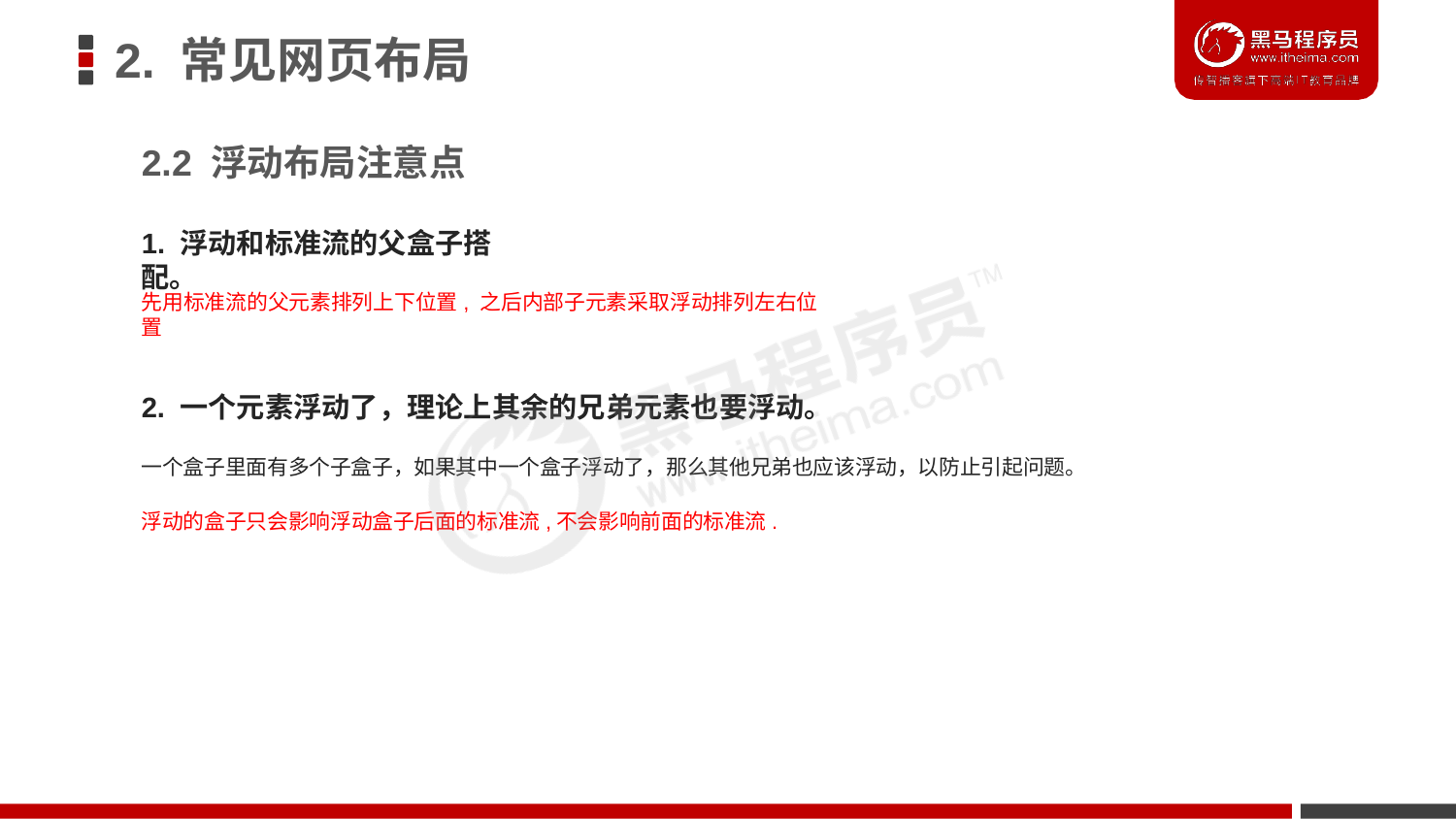

# 2. 常见网页布局
2.2 浮动布局注意点

1. 浮动和标准流的父盒子搭配。

先用标准流的父元素排列上下位置, 之后内部子元素采取浮动排列左右位置
2. 一个元素浮动了，理论上其余的兄弟元素也要浮动。
一个盒子里面有多个子盒子，如果其中一个盒子浮动了，那么其他兄弟也应该浮动，以防止引起问题。  浮动的盒子只会影响浮动盒子后面的标准流,不会影响前面的标准流.